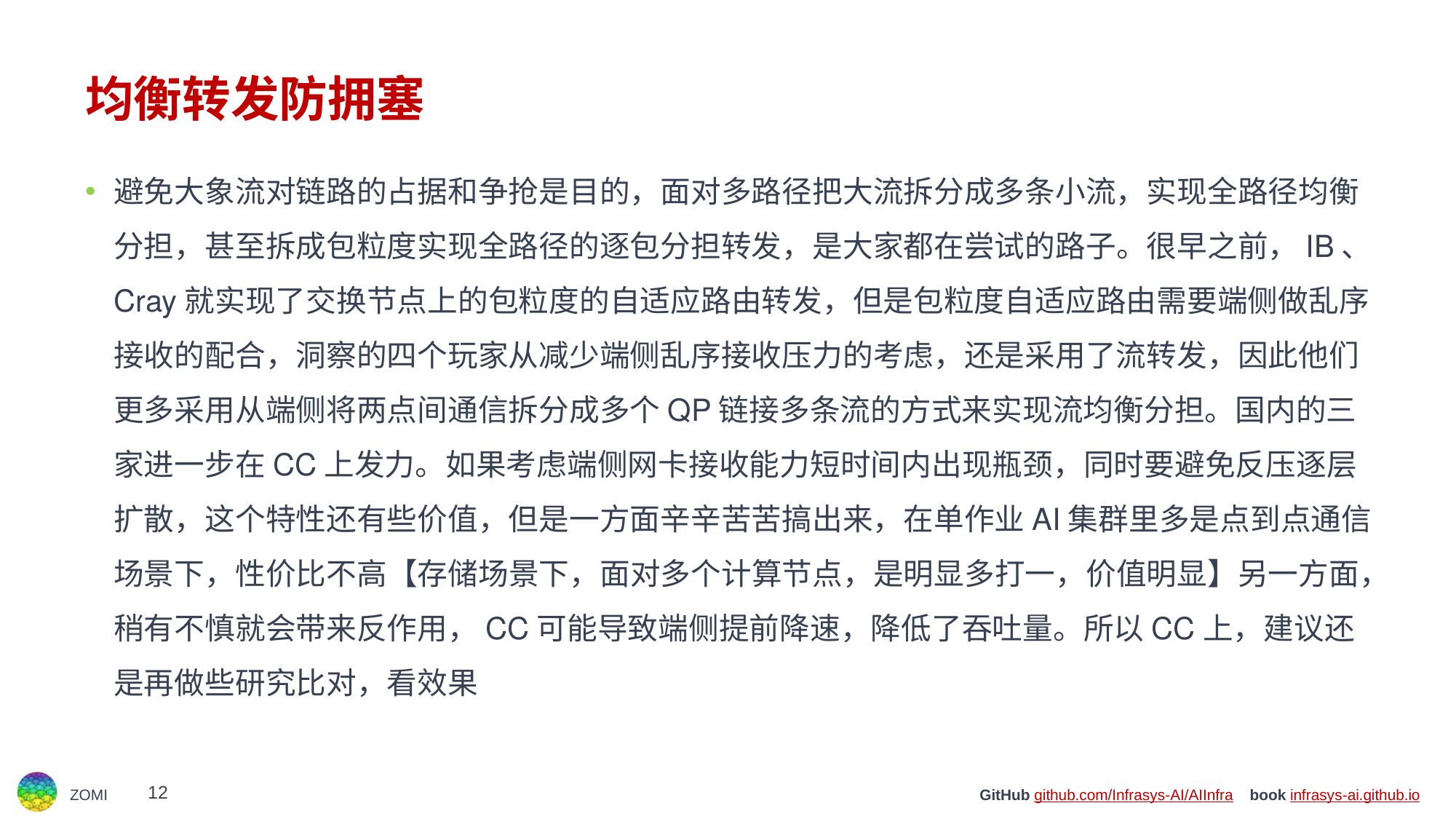

# 均衡转发防拥塞
避免大象流对链路的占据和争抢是目的，面对多路径把大流拆分成多条小流，实现全路径均衡分担，甚至拆成包粒度实现全路径的逐包分担转发，是大家都在尝试的路子。很早之前，IB、Cray就实现了交换节点上的包粒度的自适应路由转发，但是包粒度自适应路由需要端侧做乱序接收的配合，洞察的四个玩家从减少端侧乱序接收压力的考虑，还是采用了流转发，因此他们更多采用从端侧将两点间通信拆分成多个QP链接多条流的方式来实现流均衡分担。国内的三家进一步在CC上发力。如果考虑端侧网卡接收能力短时间内出现瓶颈，同时要避免反压逐层扩散，这个特性还有些价值，但是一方面辛辛苦苦搞出来，在单作业AI集群里多是点到点通信场景下，性价比不高【存储场景下，面对多个计算节点，是明显多打一，价值明显】另一方面，稍有不慎就会带来反作用，CC可能导致端侧提前降速，降低了吞吐量。所以CC上，建议还是再做些研究比对，看效果